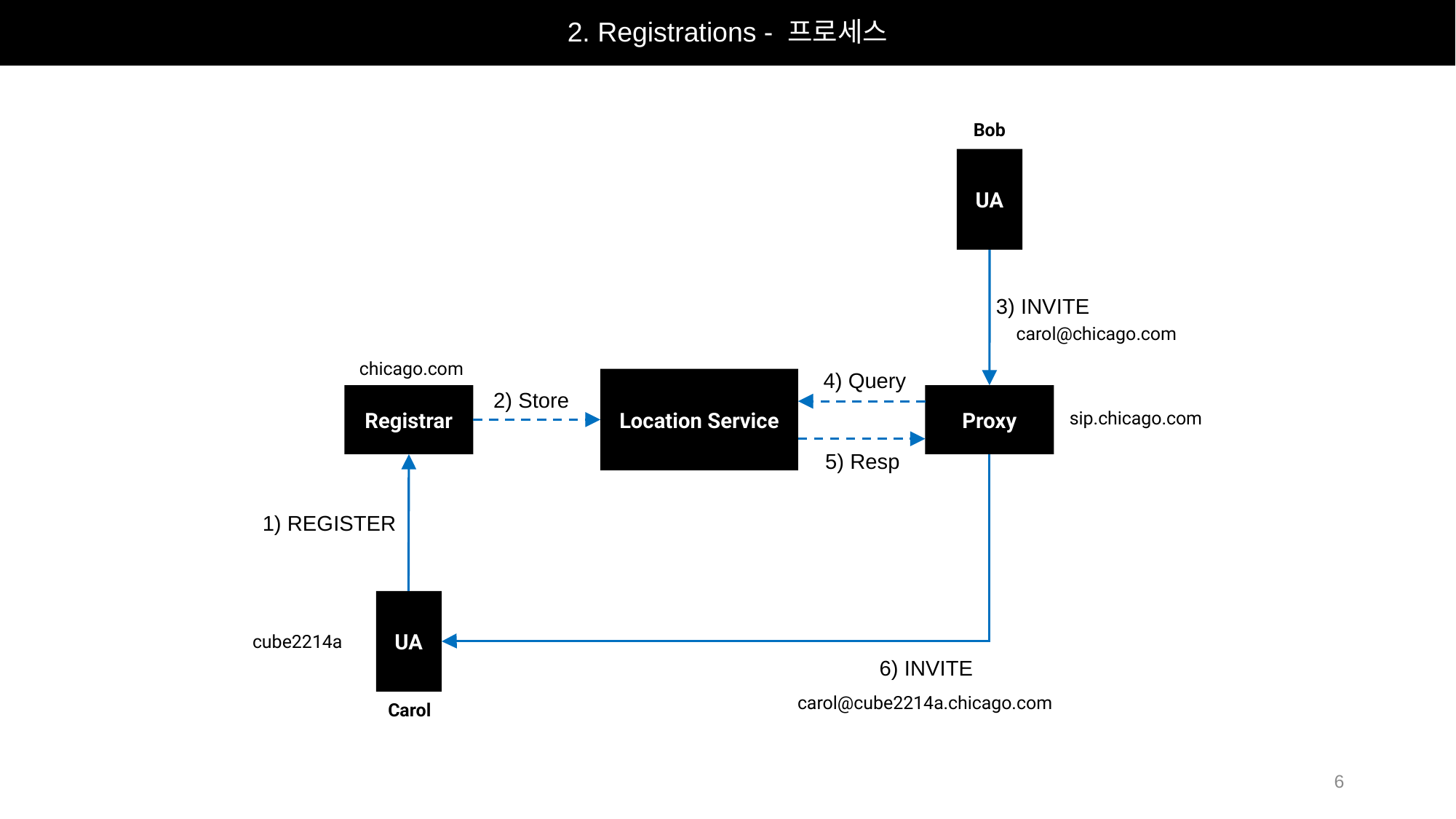

# 2. Registrations - 프로세스
Bob
UA
3) INVITE
carol@chicago.com
chicago.com
4) Query
Location Service
2) Store
Registrar
Proxy
sip.chicago.com
5) Resp
1) REGISTER
UA
cube2214a
6) INVITE
carol@cube2214a.chicago.com
Carol
6